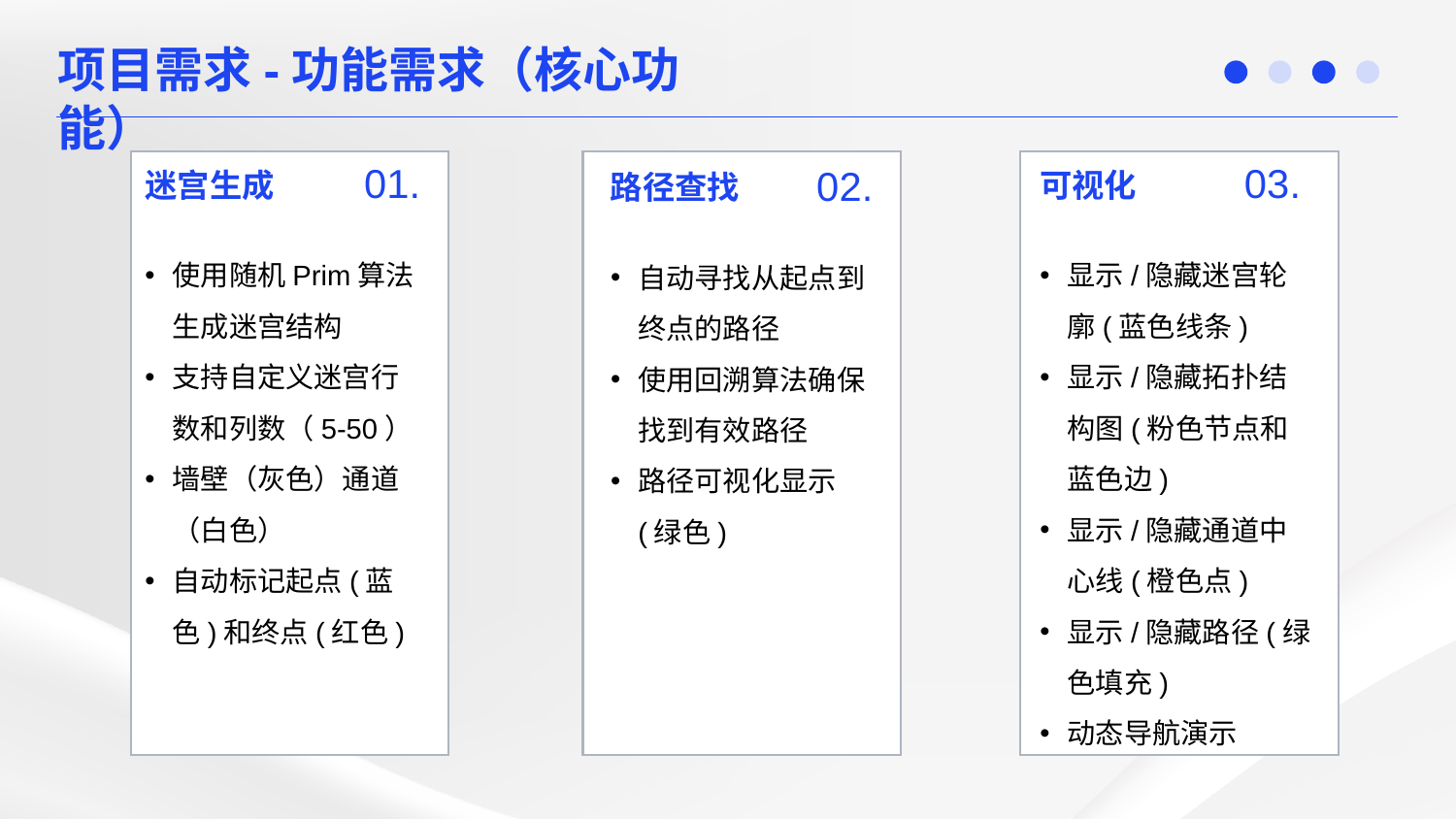

项目需求-功能需求（核心功能）

01.
迷宫生成
使用随机Prim算法生成迷宫结构
支持自定义迷宫行数和列数（5-50）
墙壁（灰色）通道（白色）
自动标记起点(蓝色)和终点(红色)

03.
可视化
显示/隐藏迷宫轮廓(蓝色线条)
显示/隐藏拓扑结构图(粉色节点和蓝色边)
显示/隐藏通道中心线(橙色点)
显示/隐藏路径(绿色填充)
动态导航演示
02.
路径查找
自动寻找从起点到终点的路径
使用回溯算法确保找到有效路径
路径可视化显示(绿色)